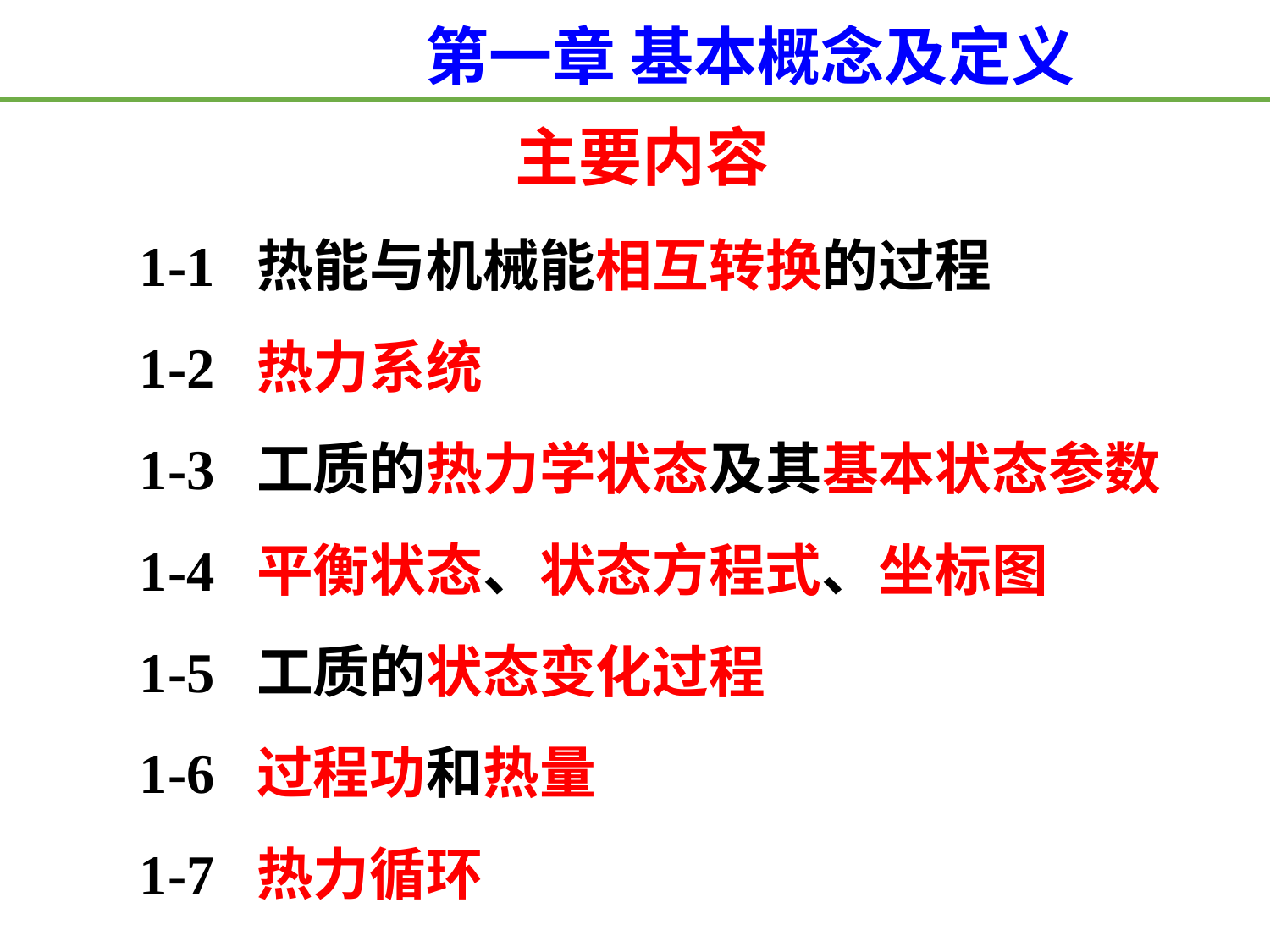

第一章 基本概念及定义
主要内容
1-1  热能与机械能相互转换的过程
1-2  热力系统
1-3  工质的热力学状态及其基本状态参数
1-4  平衡状态、状态方程式、坐标图
1-5  工质的状态变化过程
1-6  过程功和热量
1-7  热力循环